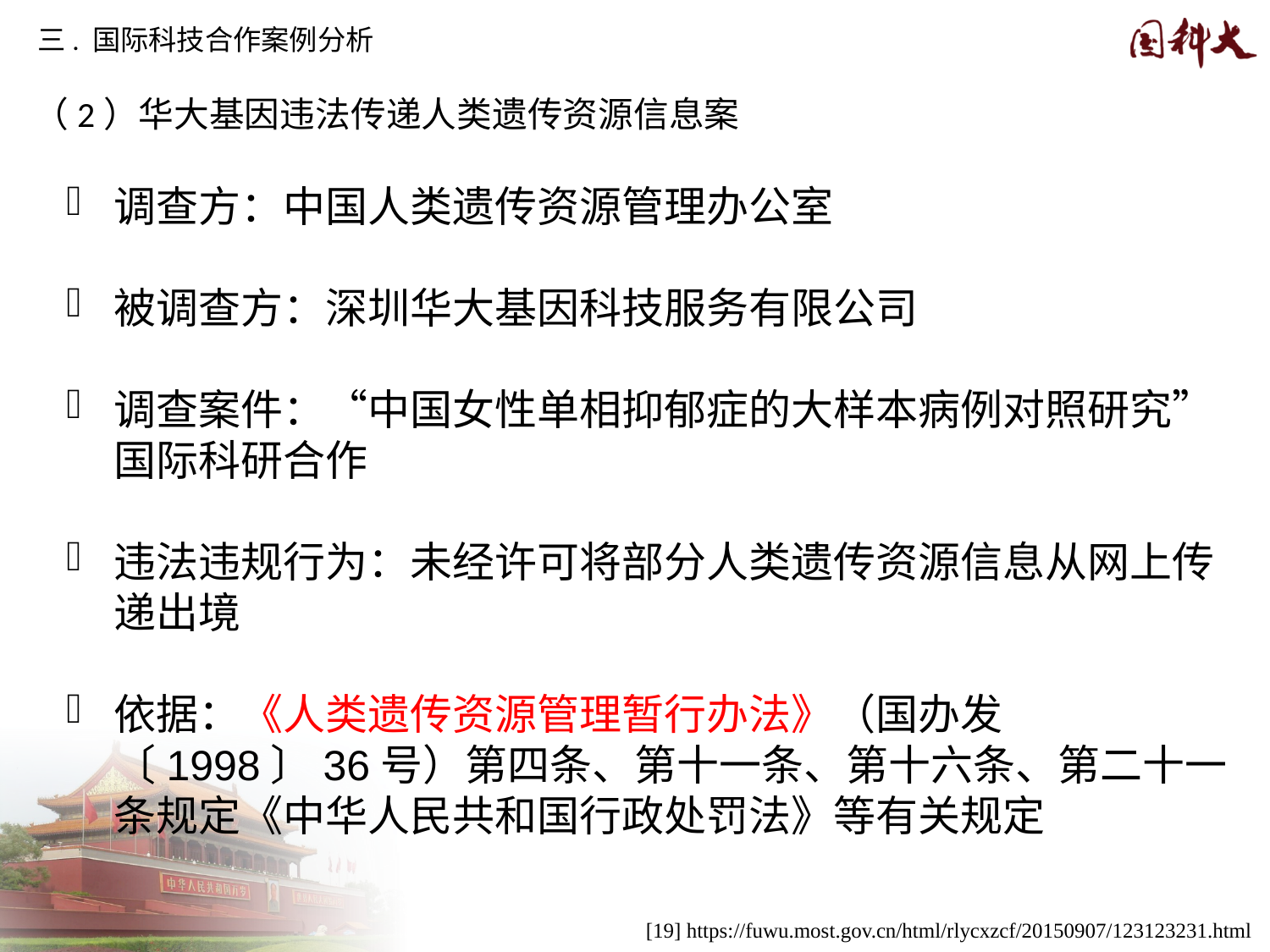

三. 国际科技合作案例分析
（2）华大基因违法传递人类遗传资源信息案

调查方：中国人类遗传资源管理办公室

被调查方：深圳华大基因科技服务有限公司

调查案件：“中国女性单相抑郁症的大样本病例对照研究”国际科研合作

违法违规行为：未经许可将部分人类遗传资源信息从网上传递出境

依据：《人类遗传资源管理暂行办法》（国办发〔1998〕36号）第四条、第十一条、第十六条、第二十一条规定《中华人民共和国行政处罚法》等有关规定
[19] https://fuwu.most.gov.cn/html/rlycxzcf/20150907/123123231.html